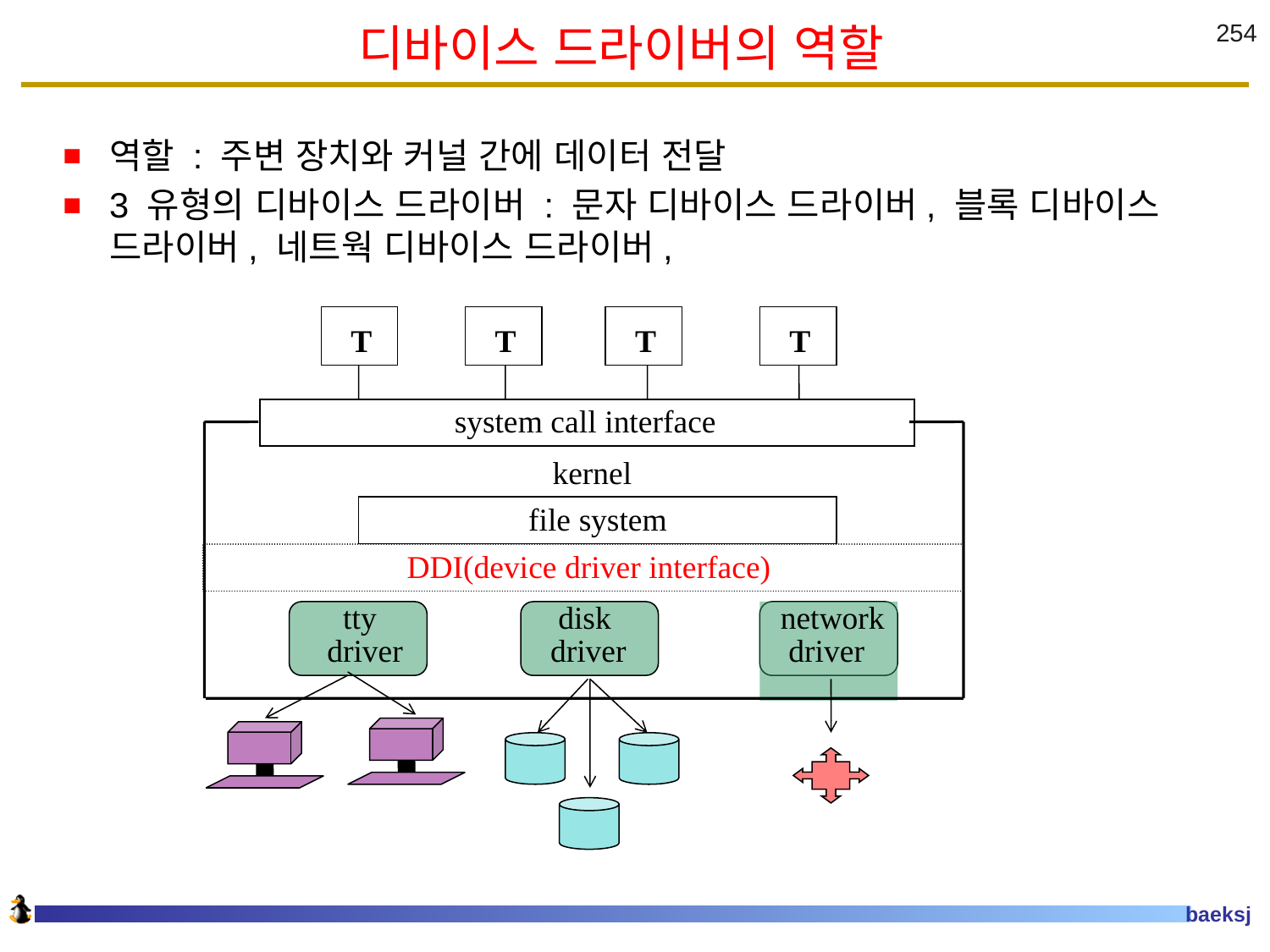

# 디바이스 드라이버의 역할
254
역할 : 주변 장치와 커널 간에 데이터 전달
3 유형의 디바이스 드라이버 : 문자 디바이스 드라이버, 블록 디바이스 드라이버, 네트웍 디바이스 드라이버,

T
T
T
T

                       system call interface

                                   kernel
                                file system

                        DDI(device driver interface)

   tty
 driver

 disk
driver

 network
  driver